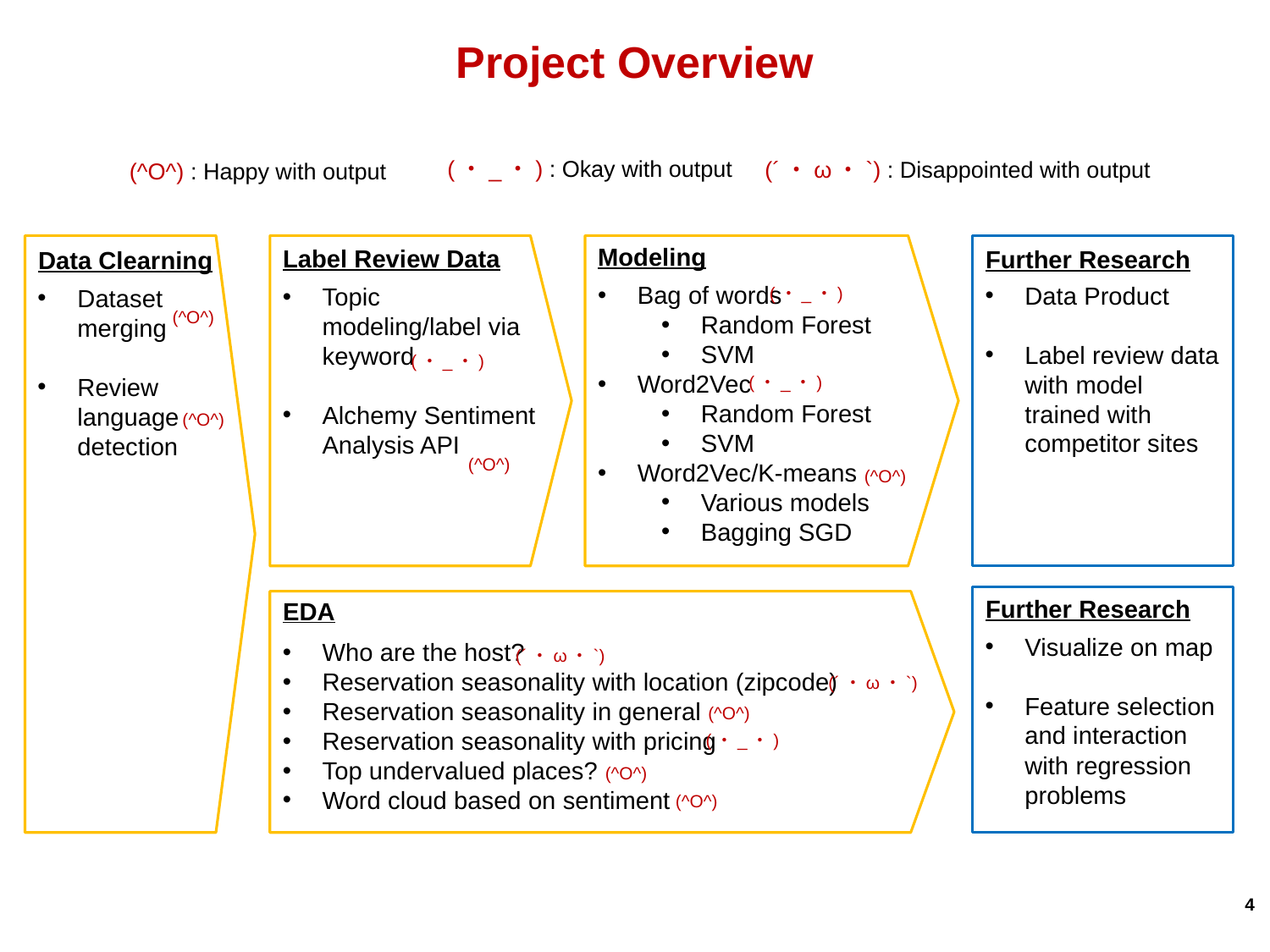

# Project Overview
(・_・) : Okay with output
(´・ω・`) : Disappointed with output
(^O^) : Happy with output

Modeling

Label Review Data
Further Research
Data Clearning
Bag of words
Random Forest
SVM
Word2Vec
Random Forest
SVM
Word2Vec/K-means
Various models
Bagging SGD

Data Product

Label review data with model trained with competitor sites

Topic modeling/label via keyword

Alchemy Sentiment Analysis API
(・_・)
Dataset merging

Review language detection
(^O^)
(・_・)
(・_・)
(^O^)
(^O^)
(^O^)

Further Research
EDA

Visualize on map

Feature selection and interaction with regression problems

Who are the host?
Reservation seasonality with location (zipcode)
Reservation seasonality in general
Reservation seasonality with pricing
Top undervalued places?
Word cloud based on sentiment

(´・ω・`)
(´・ω・`)
(^O^)
(・_・)
(^O^)
(^O^)